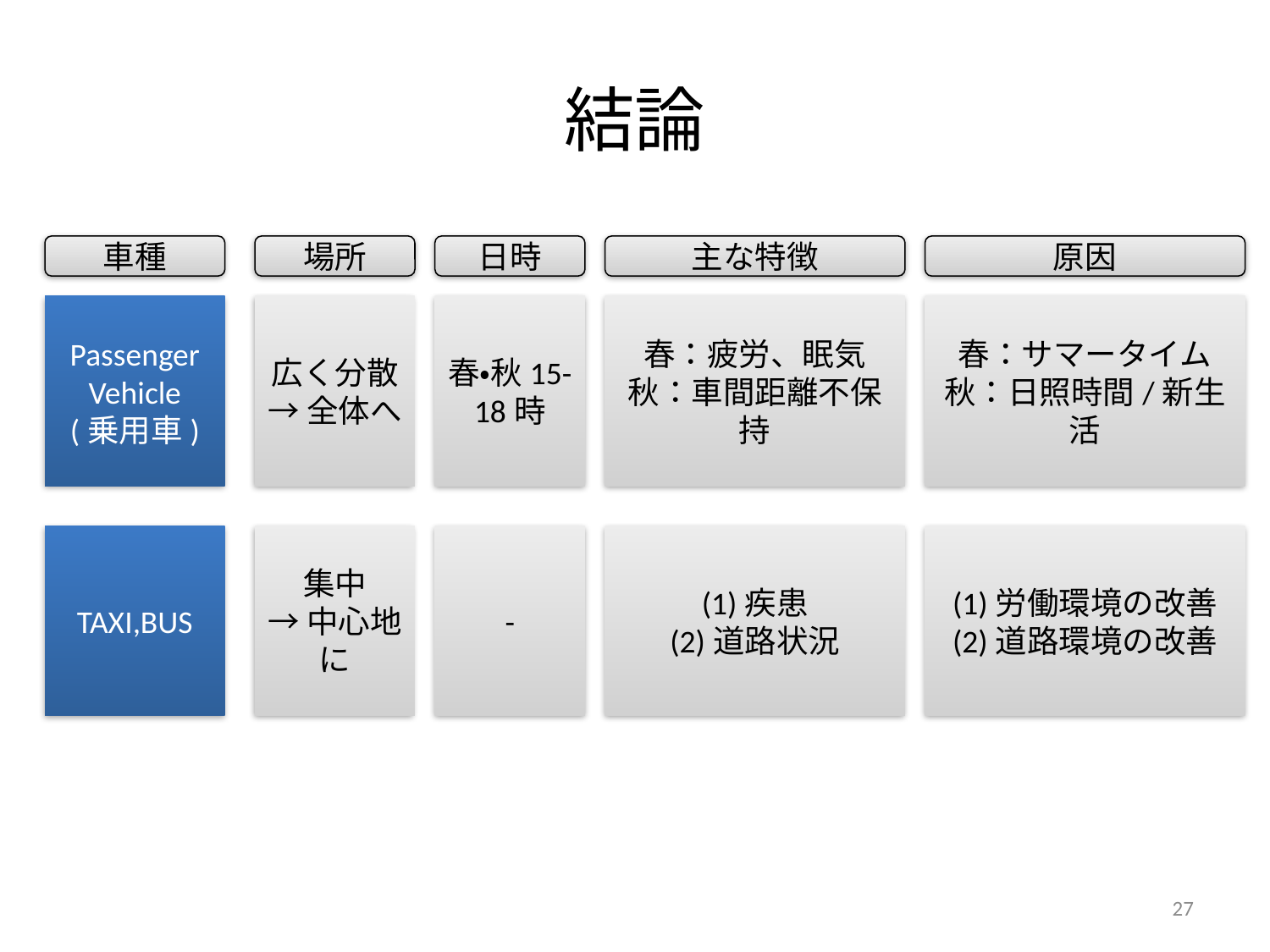

# 結論
車種
場所
日時
主な特徴
原因
Passenger Vehicle
(乗用車)
広く分散
→全体へ
春・秋15-18時
春：疲労、眠気
秋：車間距離不保持
春：サマータイム
秋：日照時間/新生活
TAXI,BUS
集中
→中心地に
-
(1)疾患
(2)道路状況
(1)労働環境の改善
(2)道路環境の改善
27